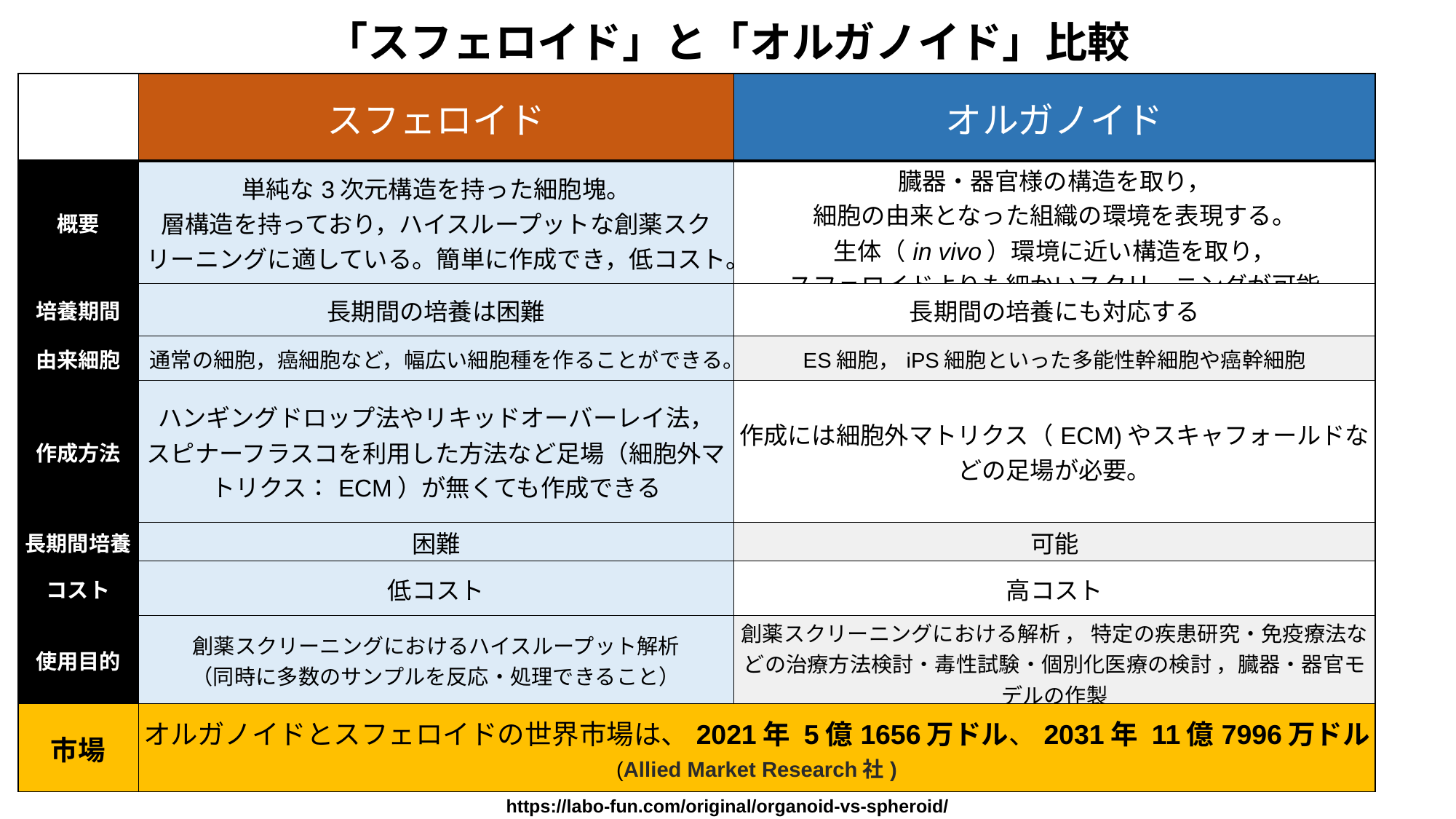

「スフェロイド」と「オルガノイド」比較
|  | スフェロイド | オルガノイド |
| --- | --- | --- |
| 概要 | 単純な3次元構造を持った細胞塊。 層構造を持っており，ハイスループットな創薬スクリーニングに適している。簡単に作成でき，低コスト。 | 臓器・器官様の構造を取り， 細胞の由来となった組織の環境を表現する。 生体（in vivo）環境に近い構造を取り， スフェロイドよりも細かいスクリーニングが可能 |
| 培養期間 | 長期間の培養は困難 | 長期間の培養にも対応する |
| 由来細胞 | 通常の細胞，癌細胞など，幅広い細胞種を作ることができる。 | ES細胞，iPS細胞といった多能性幹細胞や癌幹細胞 |
| 作成方法 | ハンギングドロップ法やリキッドオーバーレイ法， スピナーフラスコを利用した方法など足場（細胞外マトリクス：ECM）が無くても作成できる | 作成には細胞外マトリクス（ECM)やスキャフォールドなどの足場が必要。 |
| 長期間培養 | 困難 | 可能 |
| コスト | 低コスト | 高コスト |
| 使用目的 | 創薬スクリーニングにおけるハイスループット解析 （同時に多数のサンプルを反応・処理できること） | 創薬スクリーニングにおける解析 ， 特定の疾患研究・免疫療法などの治療方法検討・毒性試験・個別化医療の検討 ，臓器・器官モデルの作製 |
| 市場 | オルガノイドとスフェロイドの世界市場は、2021年 5億1656万ドル、2031年 11億7996万ドル (Allied Market Research社) |  |
https://labo-fun.com/original/organoid-vs-spheroid/